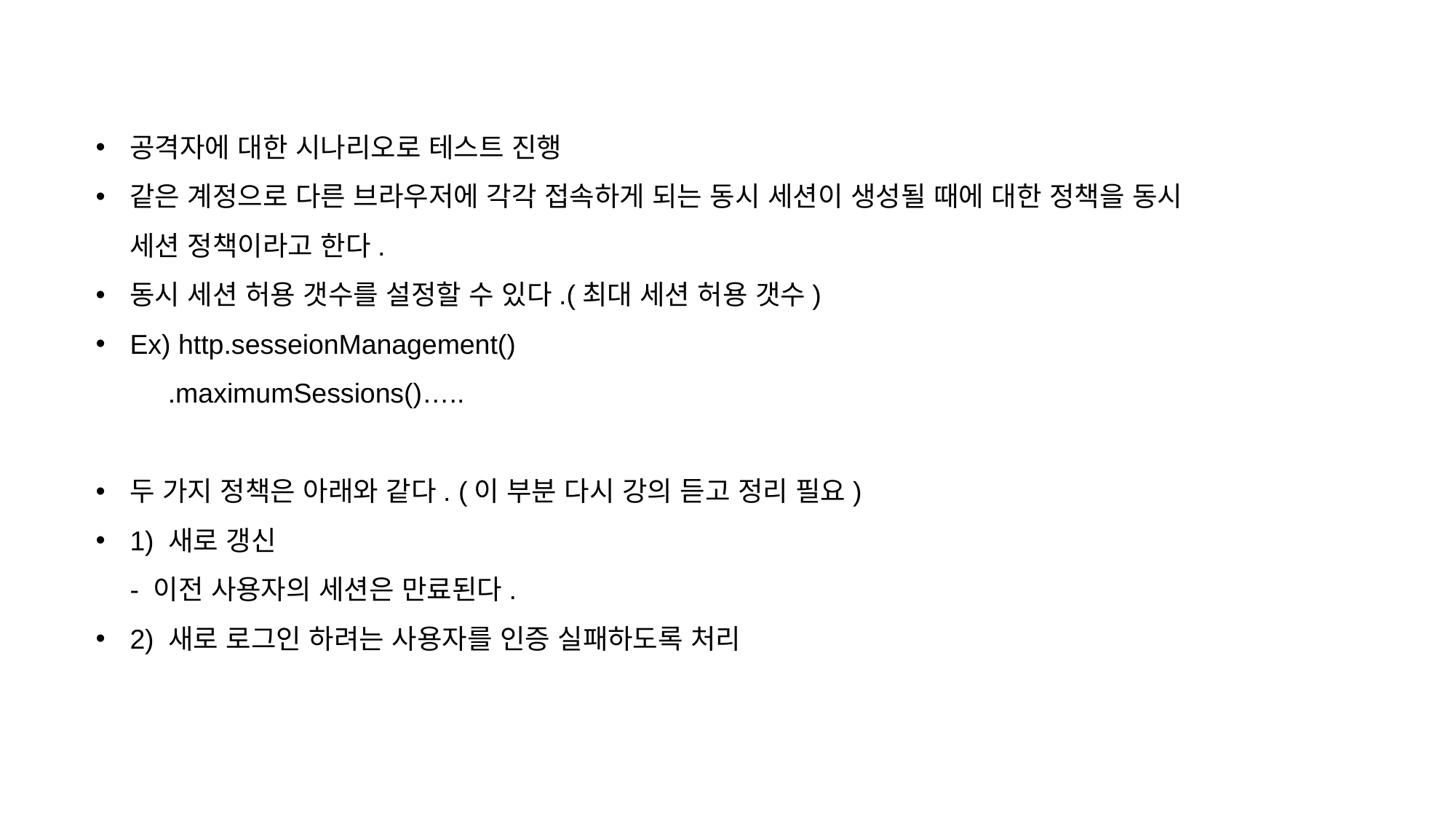

공격자에 대한 시나리오로 테스트 진행
같은 계정으로 다른 브라우저에 각각 접속하게 되는 동시 세션이 생성될 때에 대한 정책을 동시 세션 정책이라고 한다.
동시 세션 허용 갯수를 설정할 수 있다.(최대 세션 허용 갯수)
Ex) http.sesseionManagement()
     .maximumSessions()…..

두 가지 정책은 아래와 같다. (이 부분 다시 강의 듣고 정리 필요)
1) 새로 갱신
- 이전 사용자의 세션은 만료된다.
2) 새로 로그인 하려는 사용자를 인증 실패하도록 처리